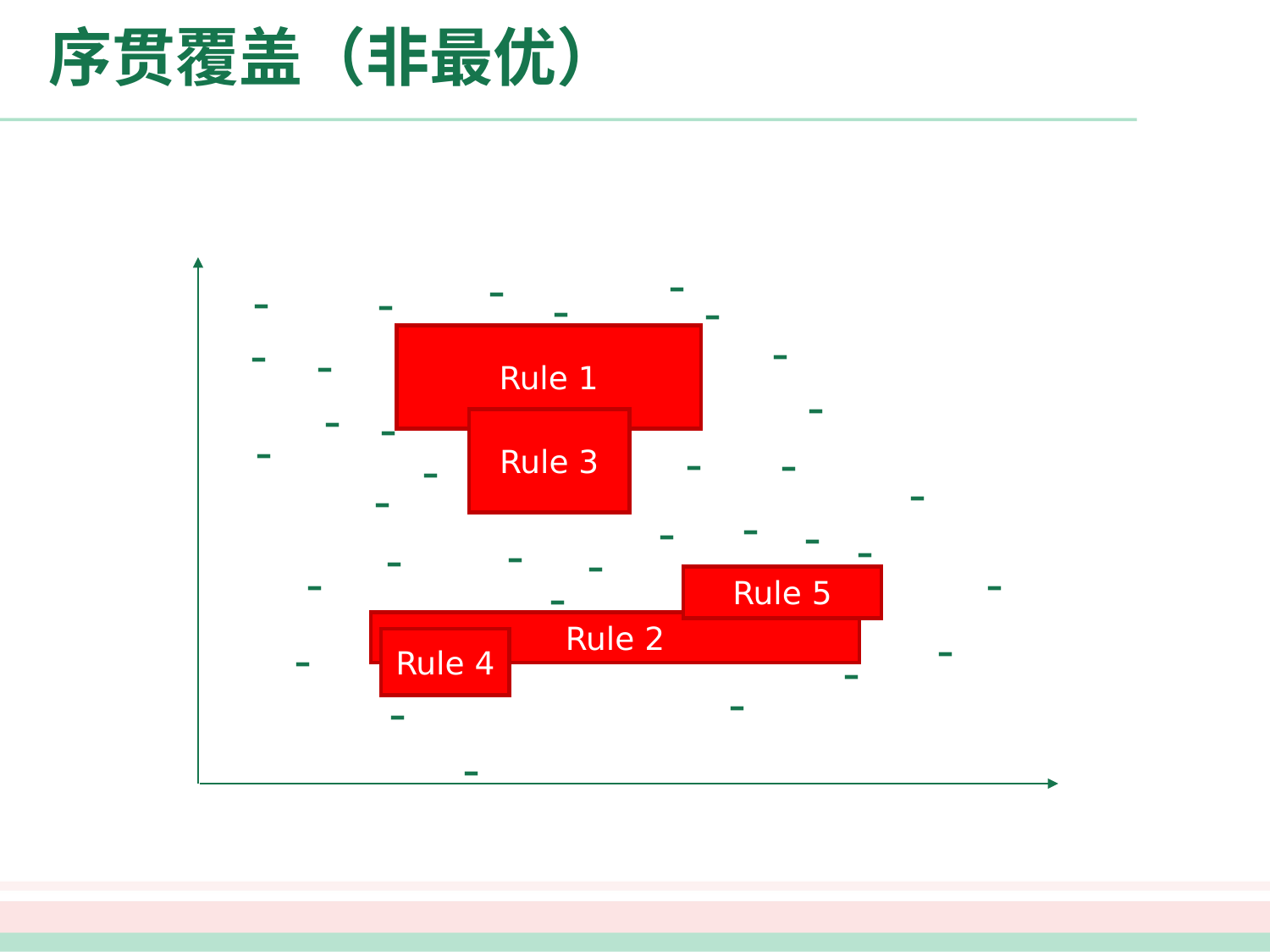

# 序贯覆盖（非最优）
-
-
-
-
-
-
-
-
-
-
-
-
-
-
-
-
-
-
-
-
-
-
-
-
-
-
-
-
-
-
-
-
-
+
+
+
+
+
+
+
+
+
+
+
Rule 1
Rule 3
+
+
+
+
Rule 5
+
+
+
+
+
Rule 2
Rule 4
-